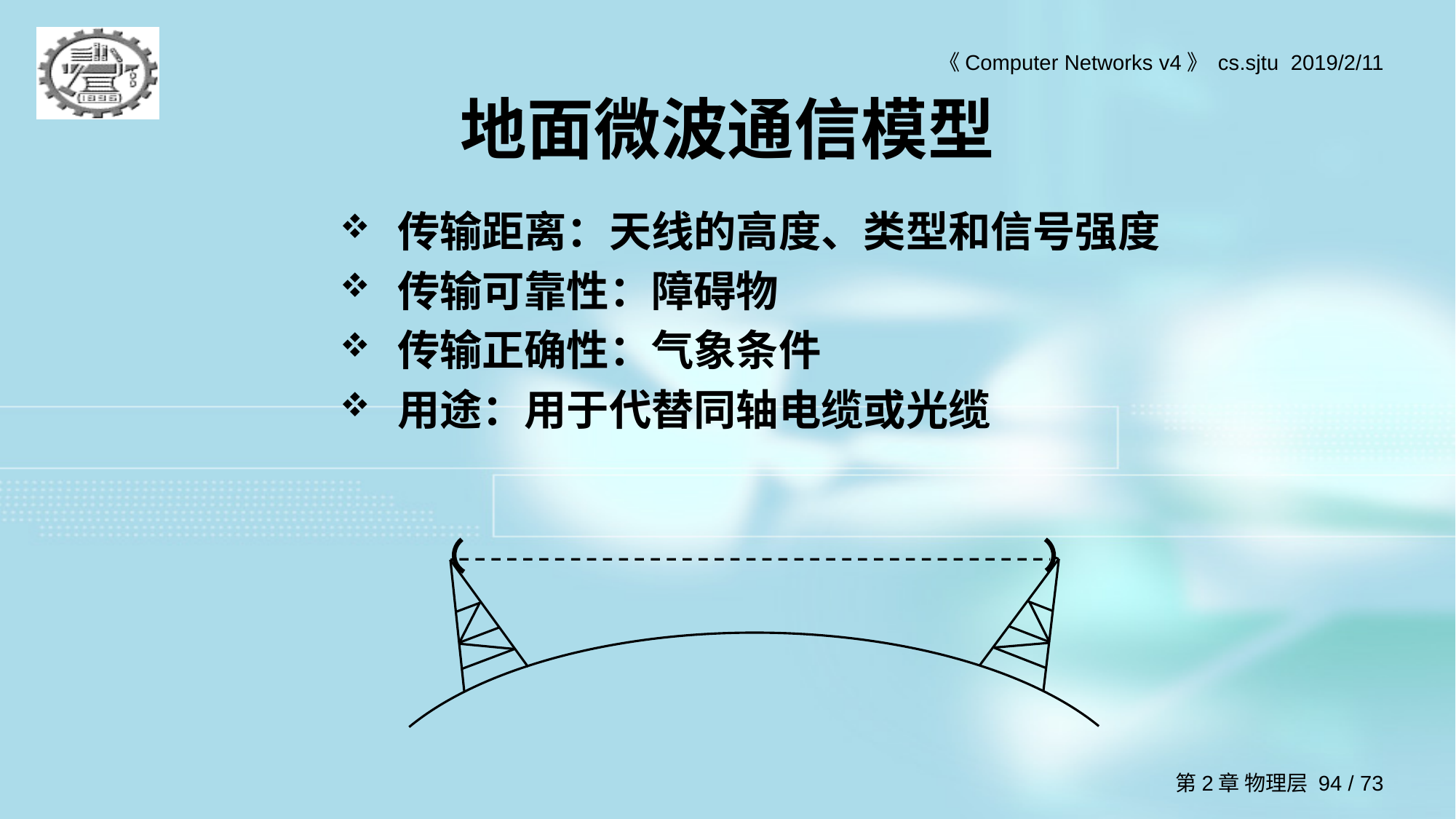

# 地面微波通信模型
传输距离：天线的高度、类型和信号强度
传输可靠性：障碍物
传输正确性：气象条件
用途：用于代替同轴电缆或光缆